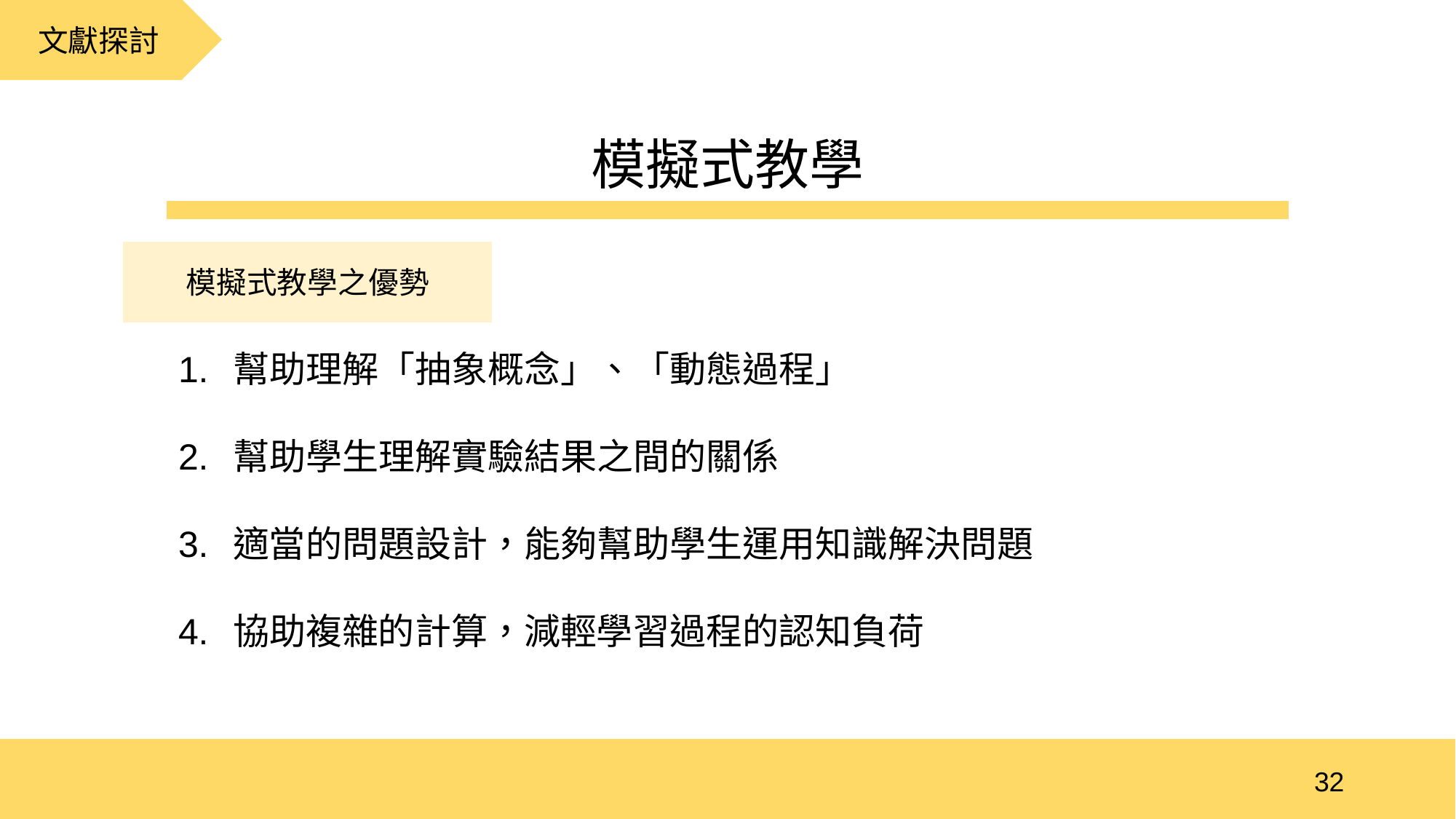

文獻探討
模擬式教學

模擬式教學之優勢
幫助理解「抽象概念」、「動態過程」

幫助學生理解實驗結果之間的關係

適當的問題設計，能夠幫助學生運用知識解決問題

協助複雜的計算，減輕學習過程的認知負荷

32